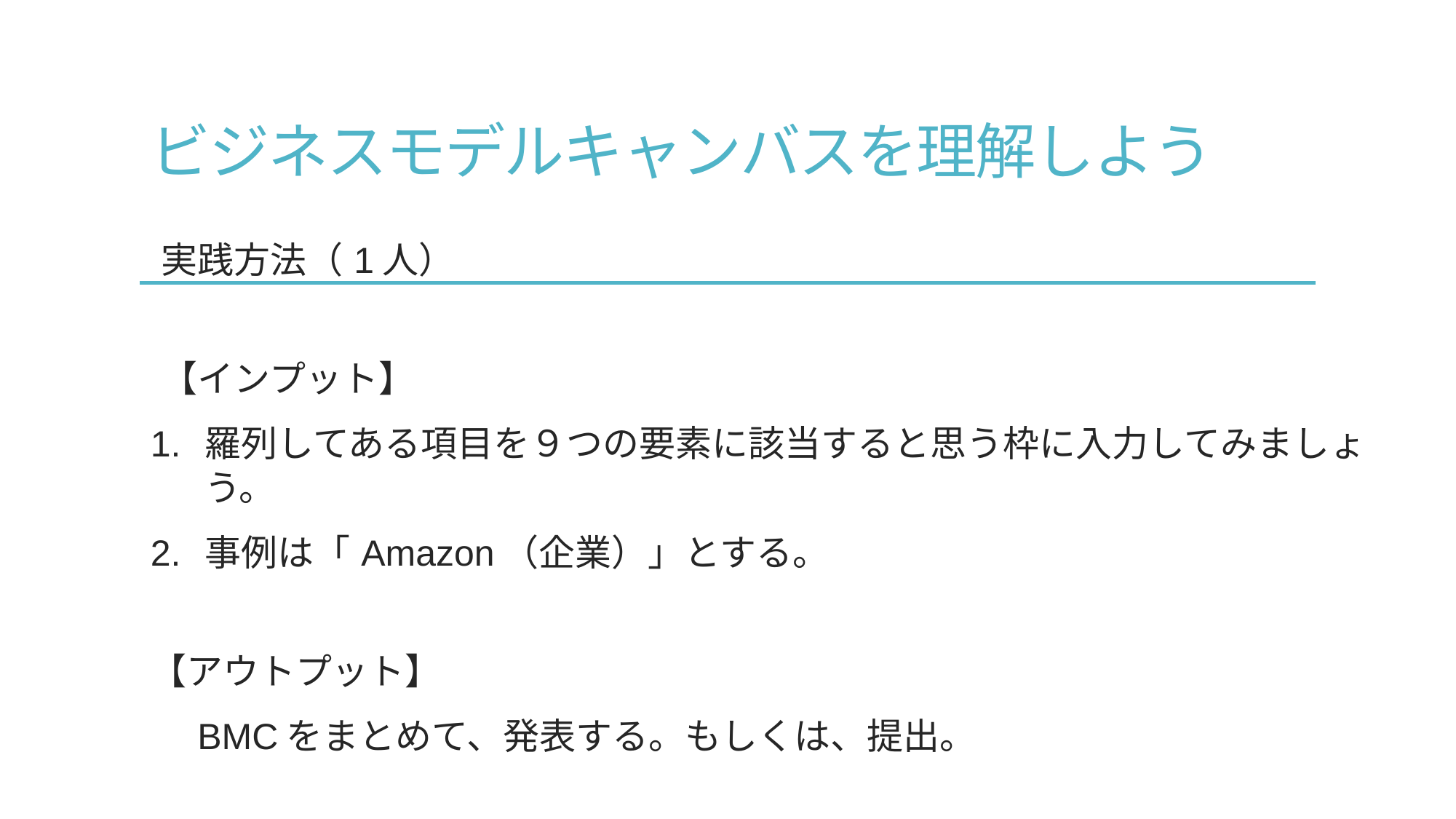

# ビジネスモデルキャンバスを理解しよう
実践方法（1人）

【インプット】
羅列してある項目を９つの要素に該当すると思う枠に入力してみましょう。
事例は「Amazon（企業）」とする。

【アウトプット】
　BMCをまとめて、発表する。もしくは、提出。